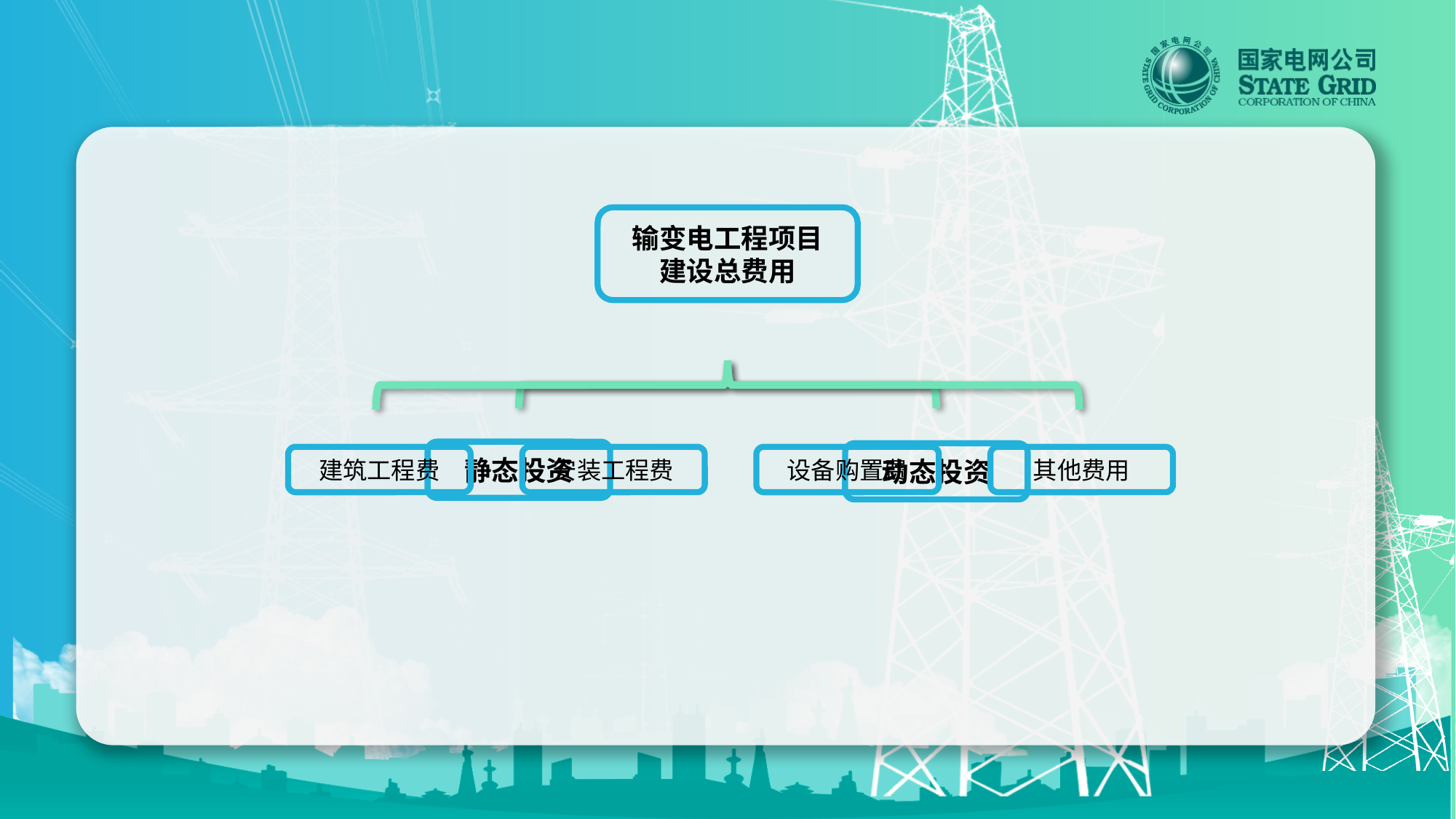

输变电工程项目
建设总费用
静态投资
动态投资
建筑工程费
安装工程费
设备购置费
其他费用